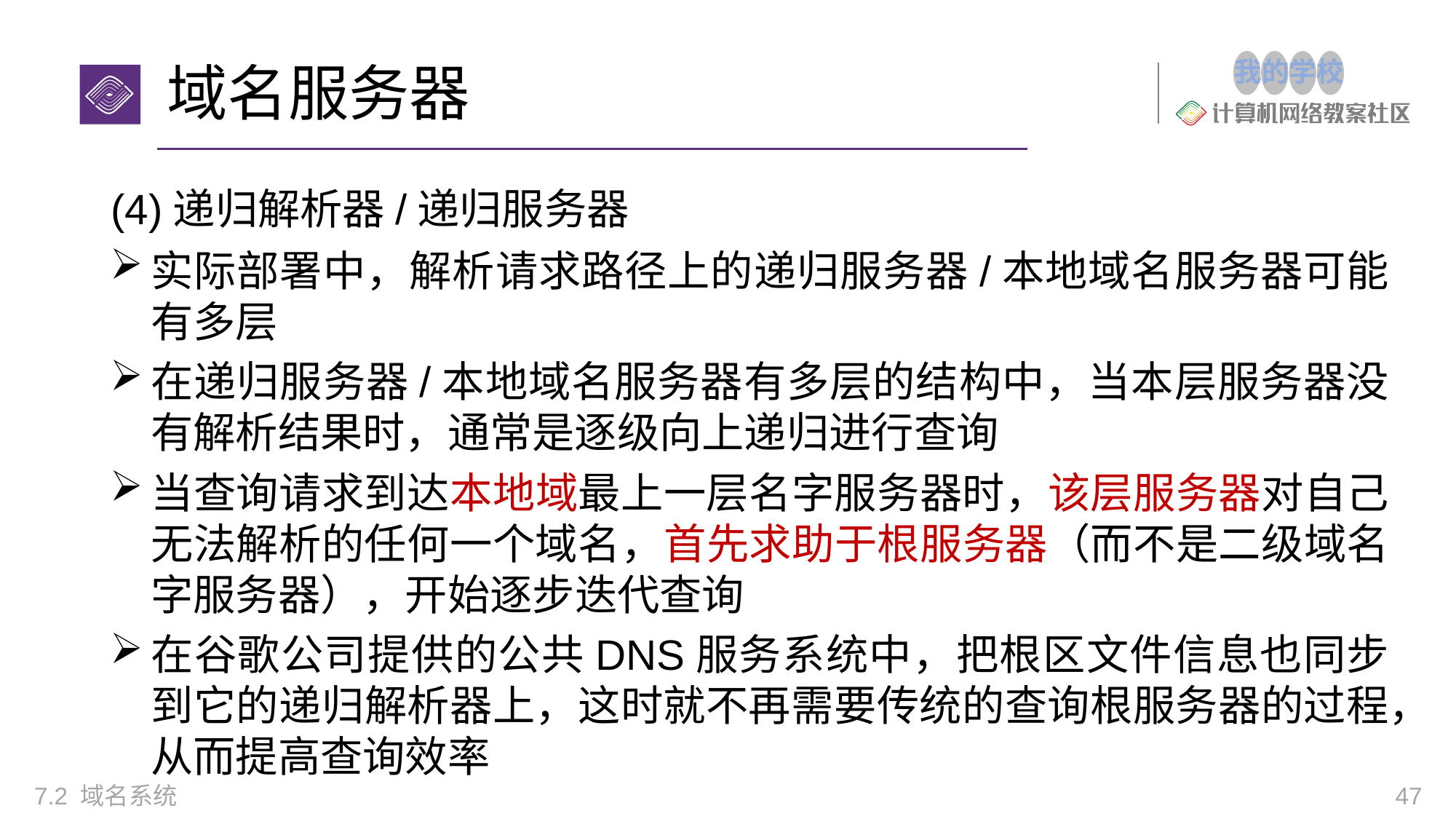

# 域名服务器
(4)递归解析器/递归服务器
实际部署中，解析请求路径上的递归服务器/本地域名服务器可能有多层
在递归服务器/本地域名服务器有多层的结构中，当本层服务器没有解析结果时，通常是逐级向上递归进行查询
当查询请求到达本地域最上一层名字服务器时，该层服务器对自己无法解析的任何一个域名，首先求助于根服务器（而不是二级域名字服务器），开始逐步迭代查询
在谷歌公司提供的公共DNS服务系统中，把根区文件信息也同步到它的递归解析器上，这时就不再需要传统的查询根服务器的过程，从而提高查询效率
7.2 域名系统
47